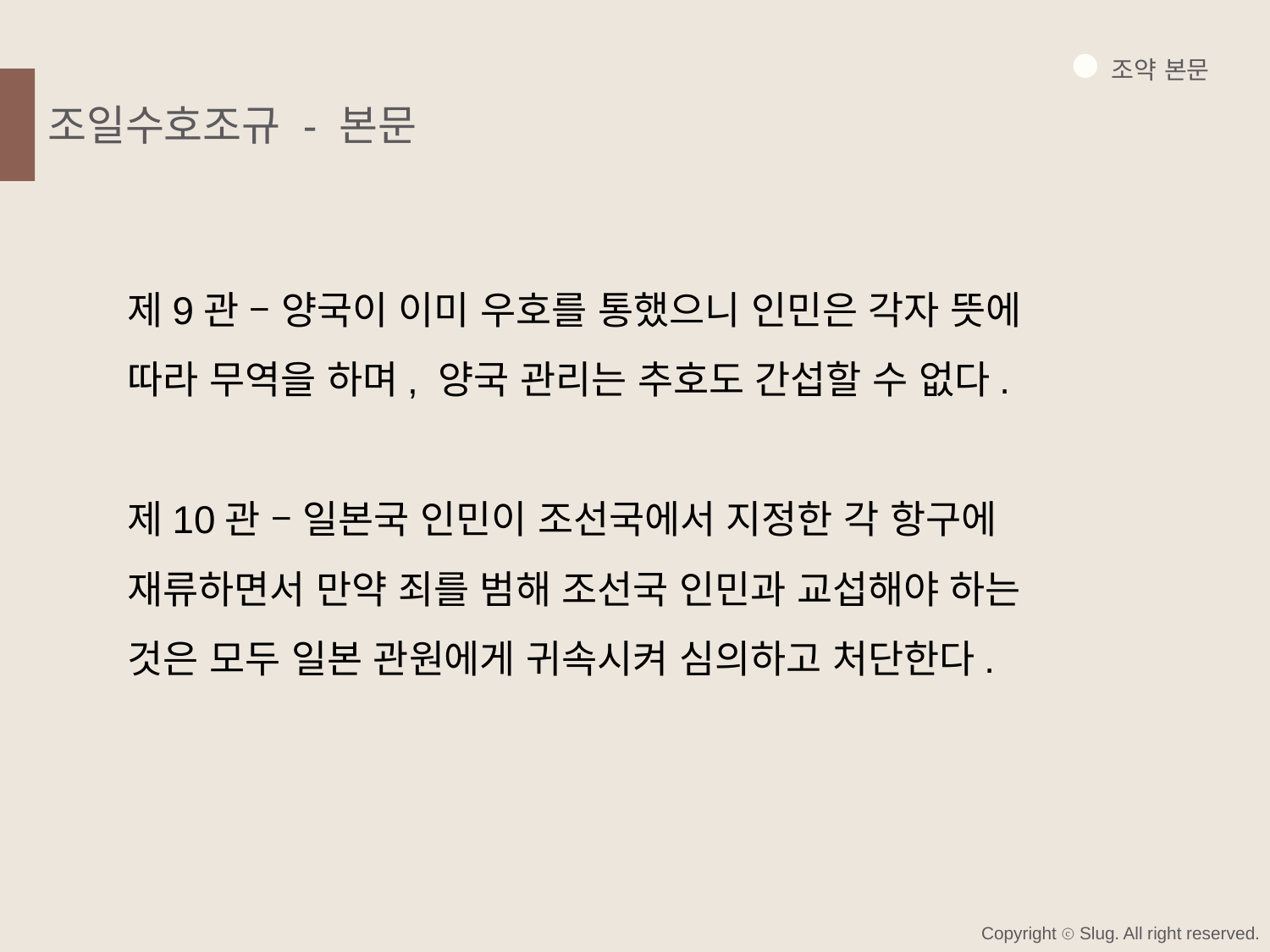

조약 본문

조일수호조규 - 본문
제9관 – 양국이 이미 우호를 통했으니 인민은 각자 뜻에 따라 무역을 하며, 양국 관리는 추호도 간섭할 수 없다.

제10관 – 일본국 인민이 조선국에서 지정한 각 항구에 재류하면서 만약 죄를 범해 조선국 인민과 교섭해야 하는 것은 모두 일본 관원에게 귀속시켜 심의하고 처단한다.